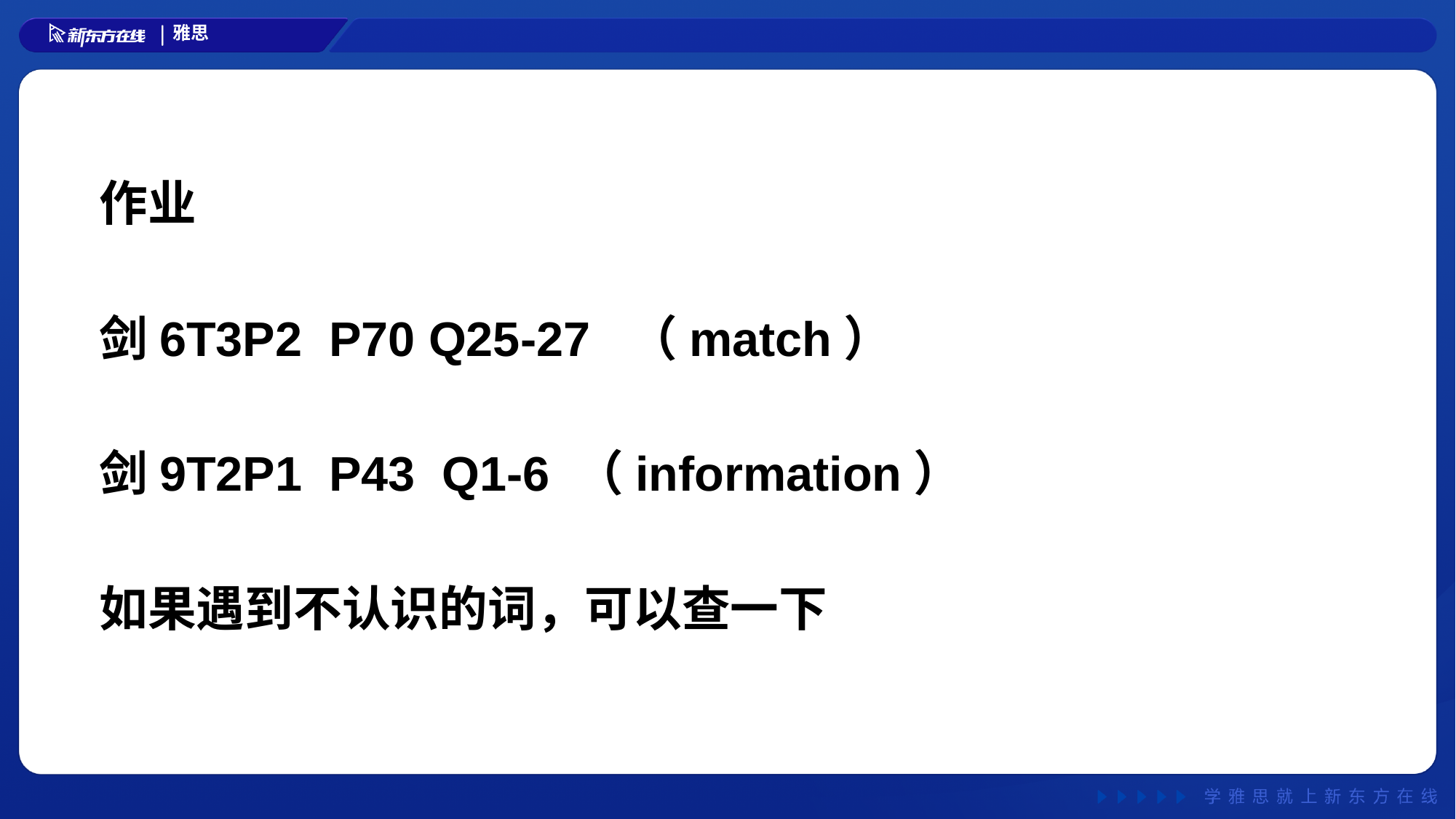

作业

剑6T3P2  P70 Q25-27  （match）

剑9T2P1  P43  Q1-6 （information）

如果遇到不认识的词，可以查一下